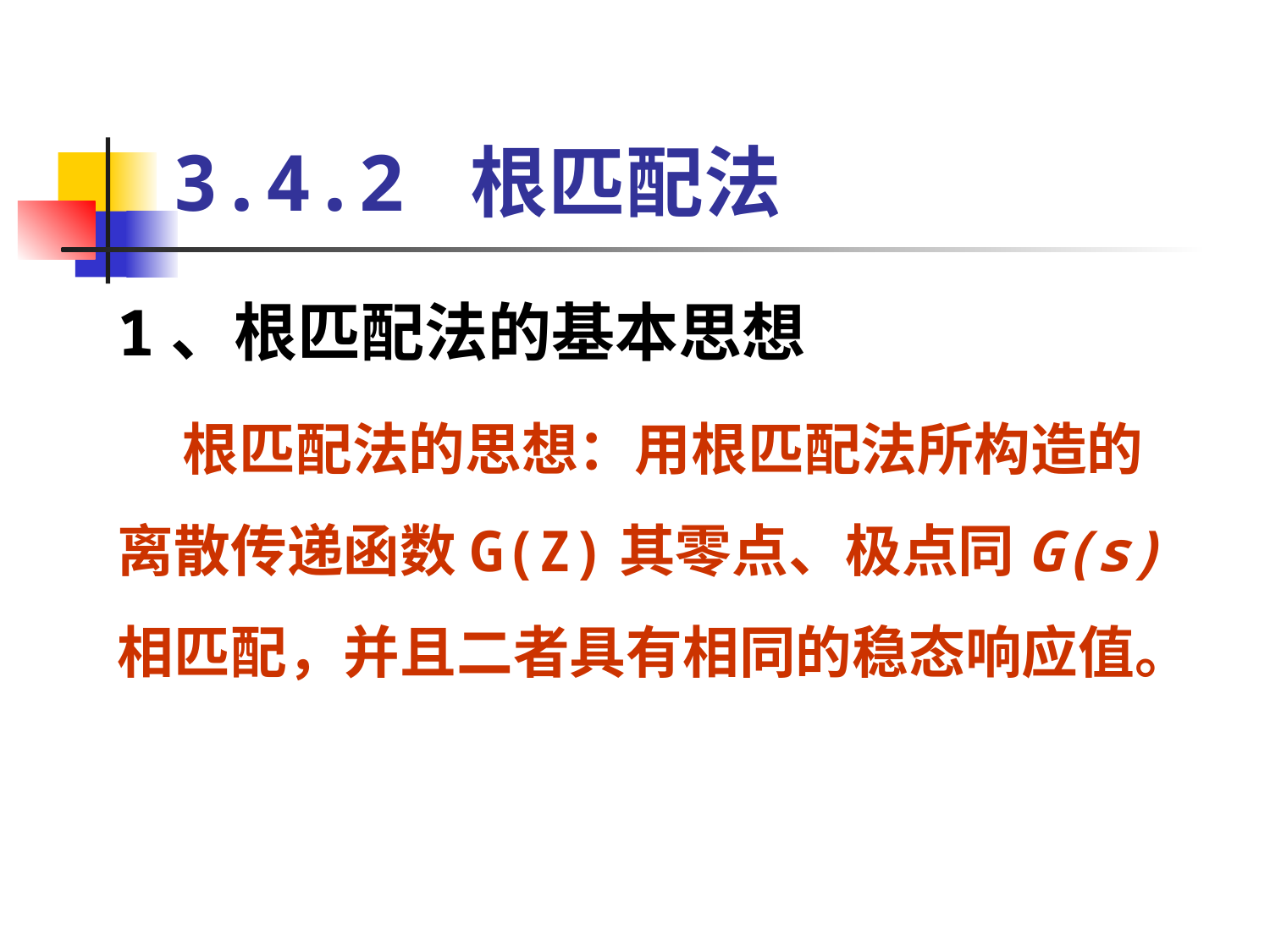

# 3.4.2 根匹配法
1、根匹配法的基本思想
    根匹配法的思想：用根匹配法所构造的离散传递函数G(Z)其零点、极点同G(s)相匹配，并且二者具有相同的稳态响应值。